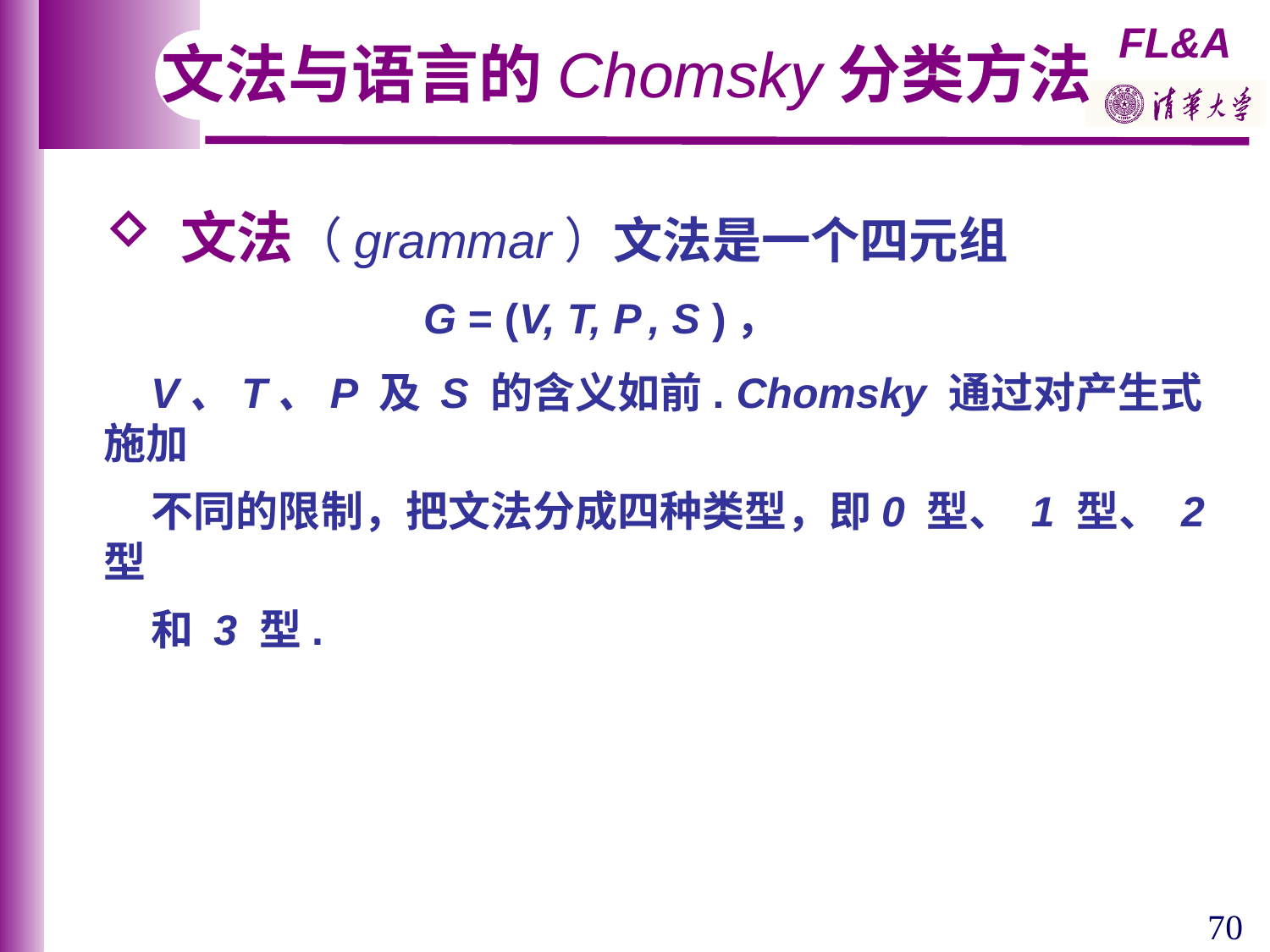

文法与语言的Chomsky分类方法
 文法（grammar）文法是一个四元组

                           G = (V, T, P , S )，

    V、T、P 及 S 的含义如前. Chomsky 通过对产生式施加

    不同的限制，把文法分成四种类型，即0 型、 1 型、 2 型

    和 3 型.
70